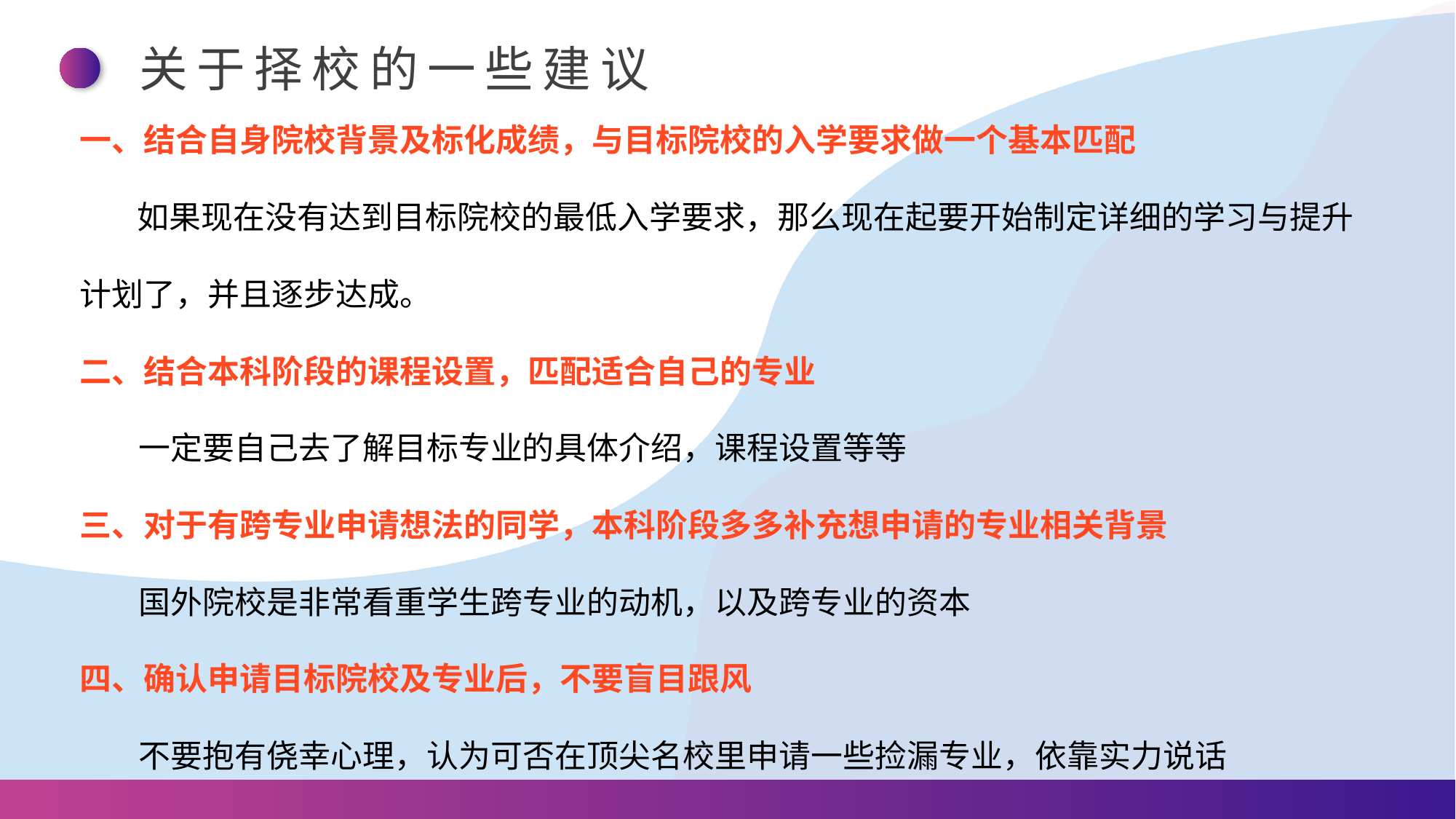

关于择校的一些建议

一、结合自身院校背景及标化成绩，与目标院校的入学要求做一个基本匹配
       如果现在没有达到目标院校的最低入学要求，那么现在起要开始制定详细的学习与提升计划了，并且逐步达成。
二、结合本科阶段的课程设置，匹配适合自己的专业
       一定要自己去了解目标专业的具体介绍，课程设置等等
三、对于有跨专业申请想法的同学，本科阶段多多补充想申请的专业相关背景
       国外院校是非常看重学生跨专业的动机，以及跨专业的资本
四、确认申请目标院校及专业后，不要盲目跟风
       不要抱有侥幸心理，认为可否在顶尖名校里申请一些捡漏专业，依靠实力说话